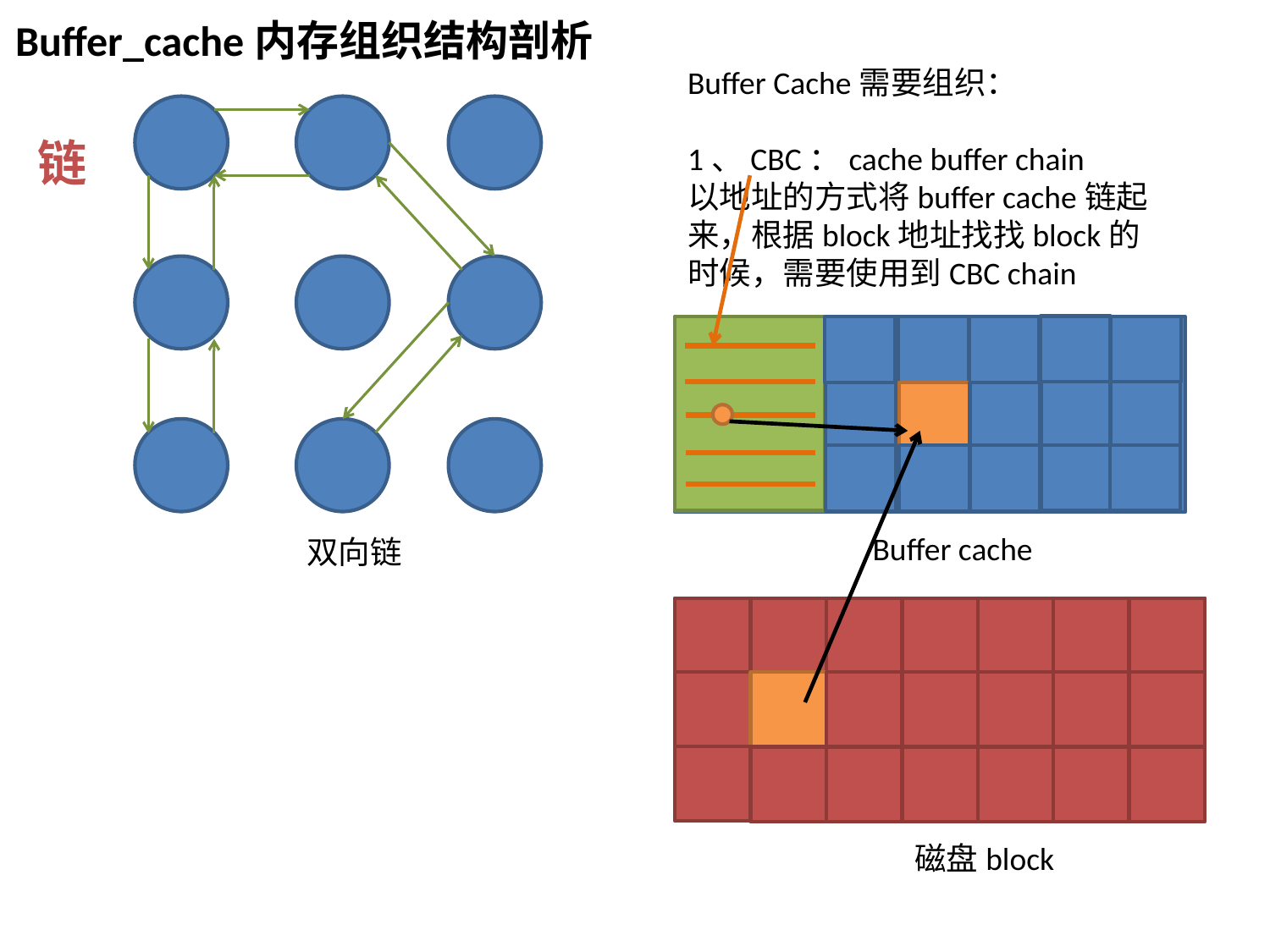

Buffer_cache内存组织结构剖析
Buffer Cache需要组织：

1、CBC：cache buffer chain
以地址的方式将buffer cache链起来，根据block地址找找block的时候，需要使用到CBC chain

链

Buffer cache
双向链

磁盘block